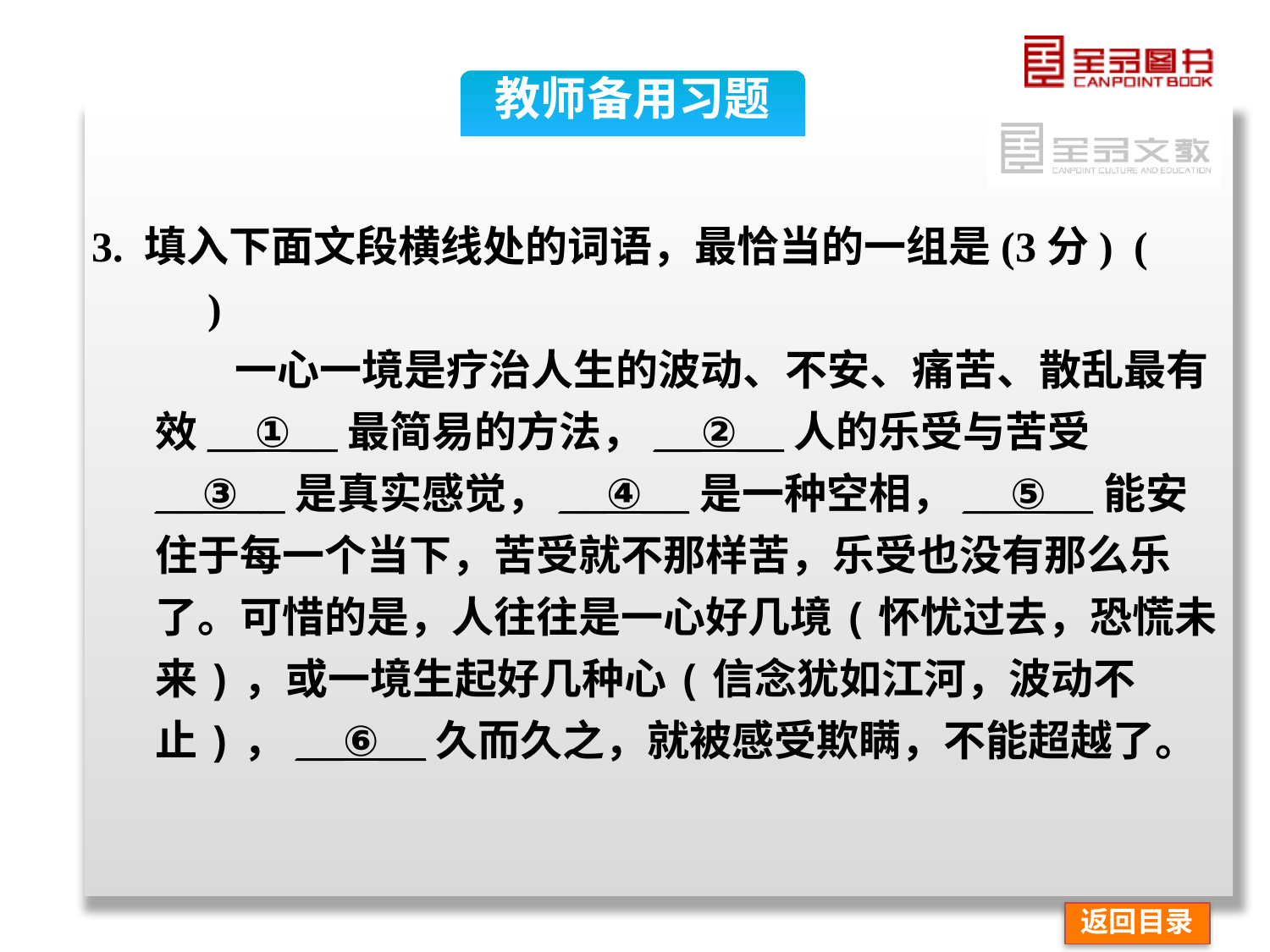

教师备用习题
3. 填入下面文段横线处的词语，最恰当的一组是(3分)  (　　)
              一心一境是疗治人生的波动、不安、痛苦、散乱最有效__①__最简易的方法，__②__人的乐受与苦受__③__是真实感觉，__④__是一种空相，__⑤__能安住于每一个当下，苦受就不那样苦，乐受也没有那么乐了。可惜的是，人往往是一心好几境(怀忧过去，恐慌未来)，或一境生起好几种心(信念犹如江河，波动不止)，__⑥__久而久之，就被感受欺瞒，不能超越了。

返回目录